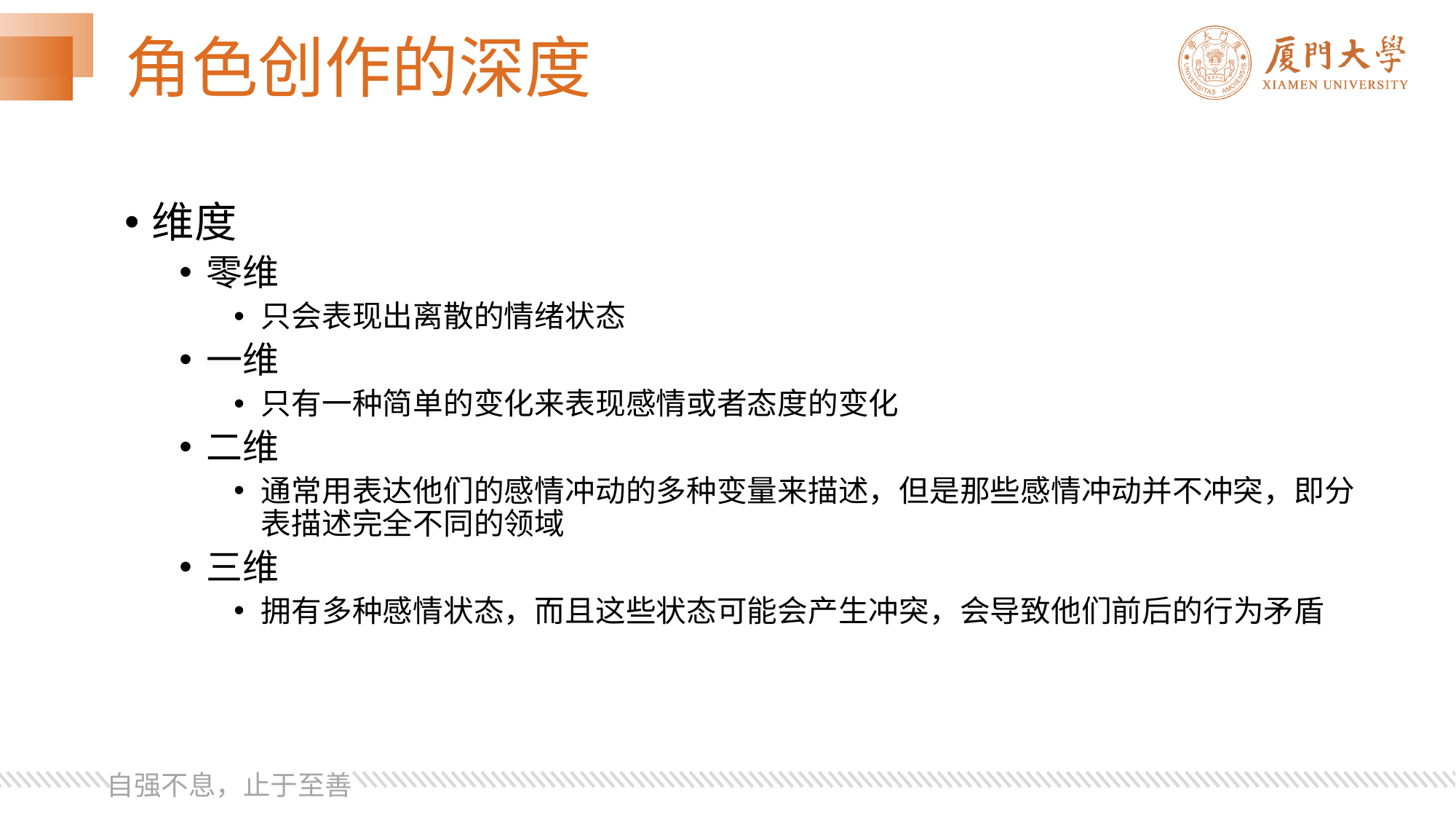

# 角色创作的深度
维度
零维
只会表现出离散的情绪状态
一维
只有一种简单的变化来表现感情或者态度的变化
二维
通常用表达他们的感情冲动的多种变量来描述，但是那些感情冲动并不冲突，即分表描述完全不同的领域
三维
拥有多种感情状态，而且这些状态可能会产生冲突，会导致他们前后的行为矛盾